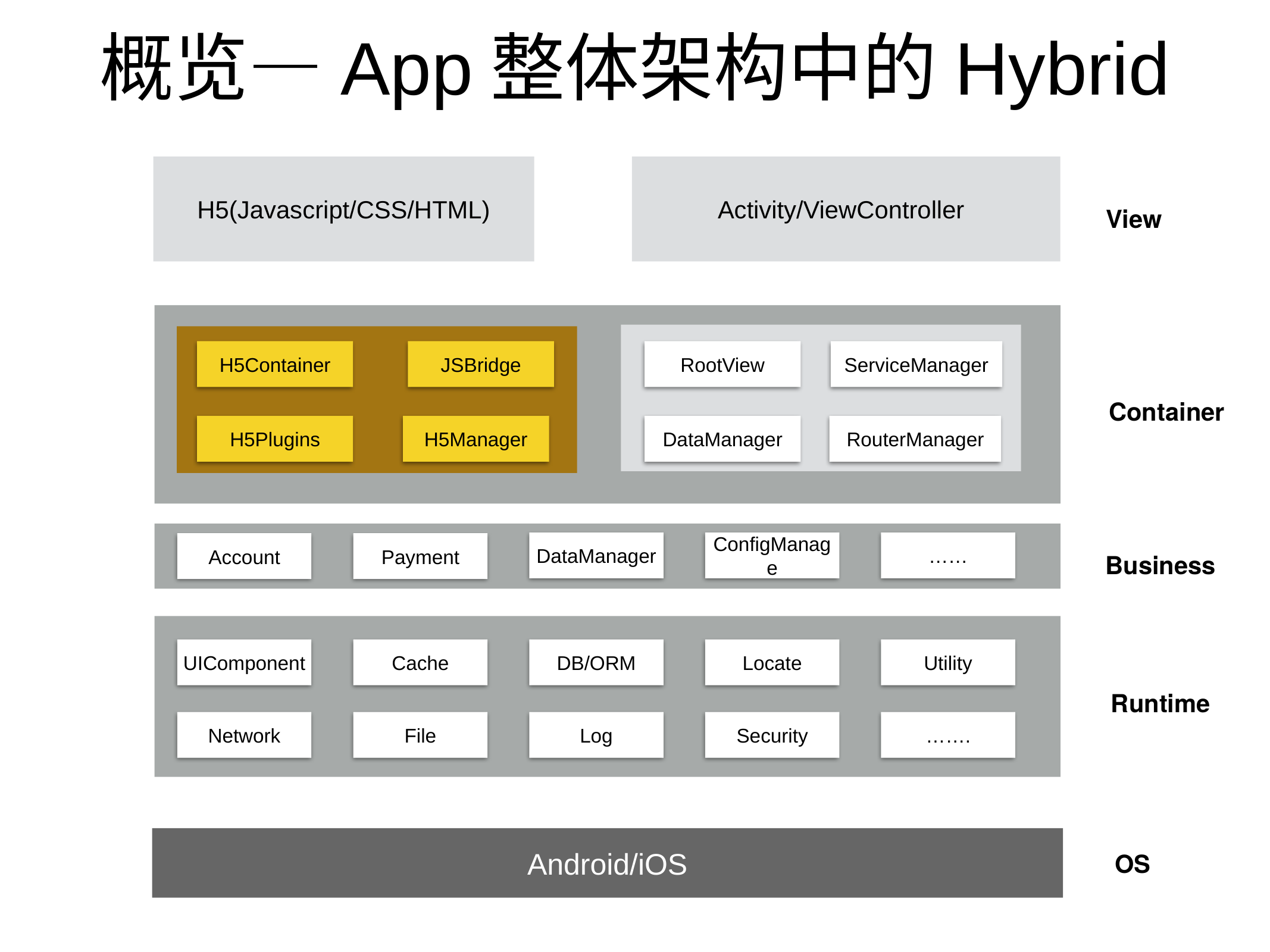

# 概览—App整体架构中的Hybrid
H5(Javascript/CSS/HTML)

Activity/ViewController
View

H5Container
JSBridge
RootView
ServiceManager
Container
H5Plugins
H5Manager
DataManager
RouterManager

DataManager
ConfigManage
……
Account
Payment
Business

UIComponent
Cache
DB/ORM
Locate
Utility
Runtime
Network
File
Log
Security
…….
Android/iOS
OS